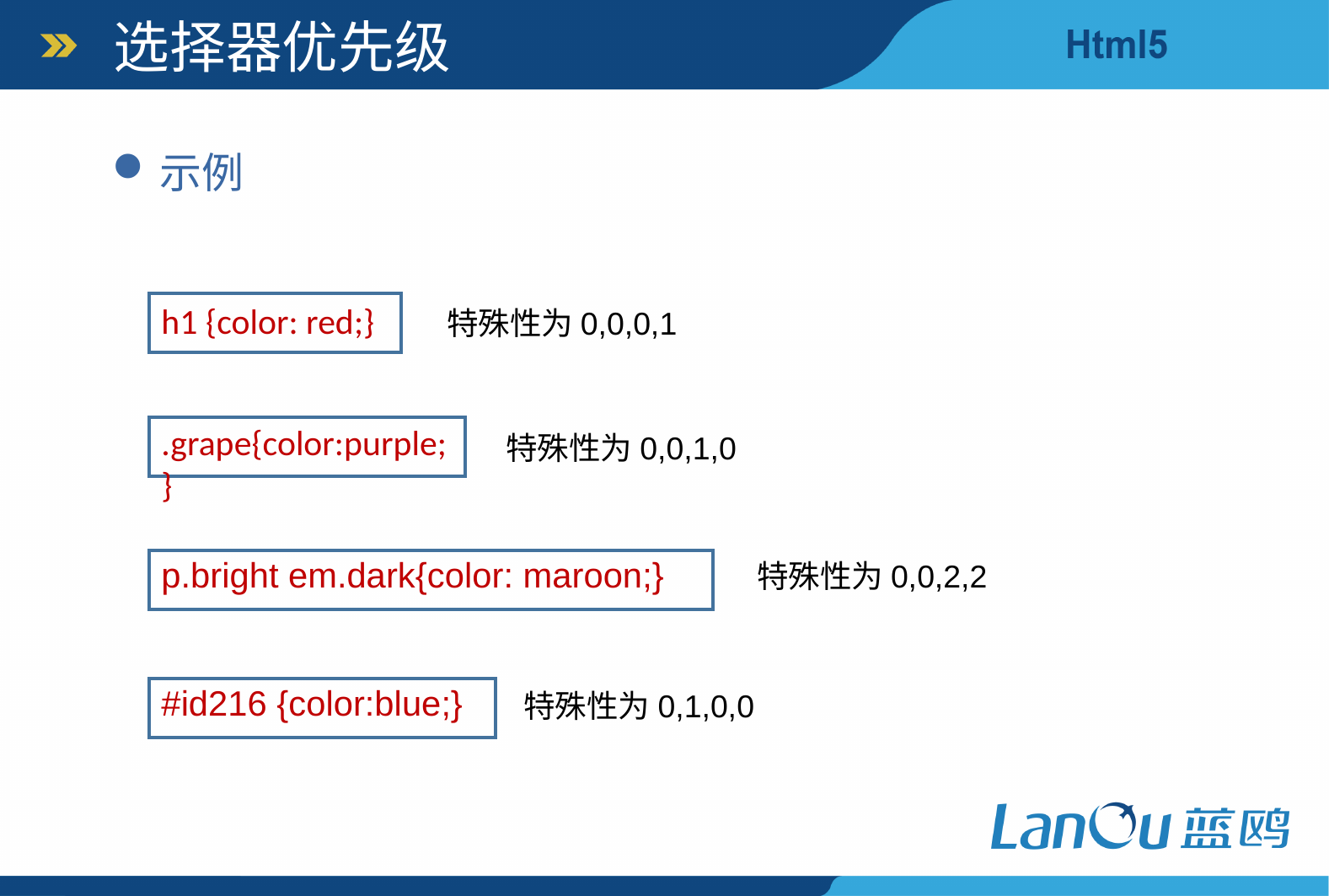

选择器优先级
示例

h1 {color: red;}
特殊性为0,0,0,1
.grape{color:purple;}

特殊性为0,0,1,0
p.bright em.dark{color: maroon;}

特殊性为0,0,2,2
#id216 {color:blue;}

特殊性为0,1,0,0